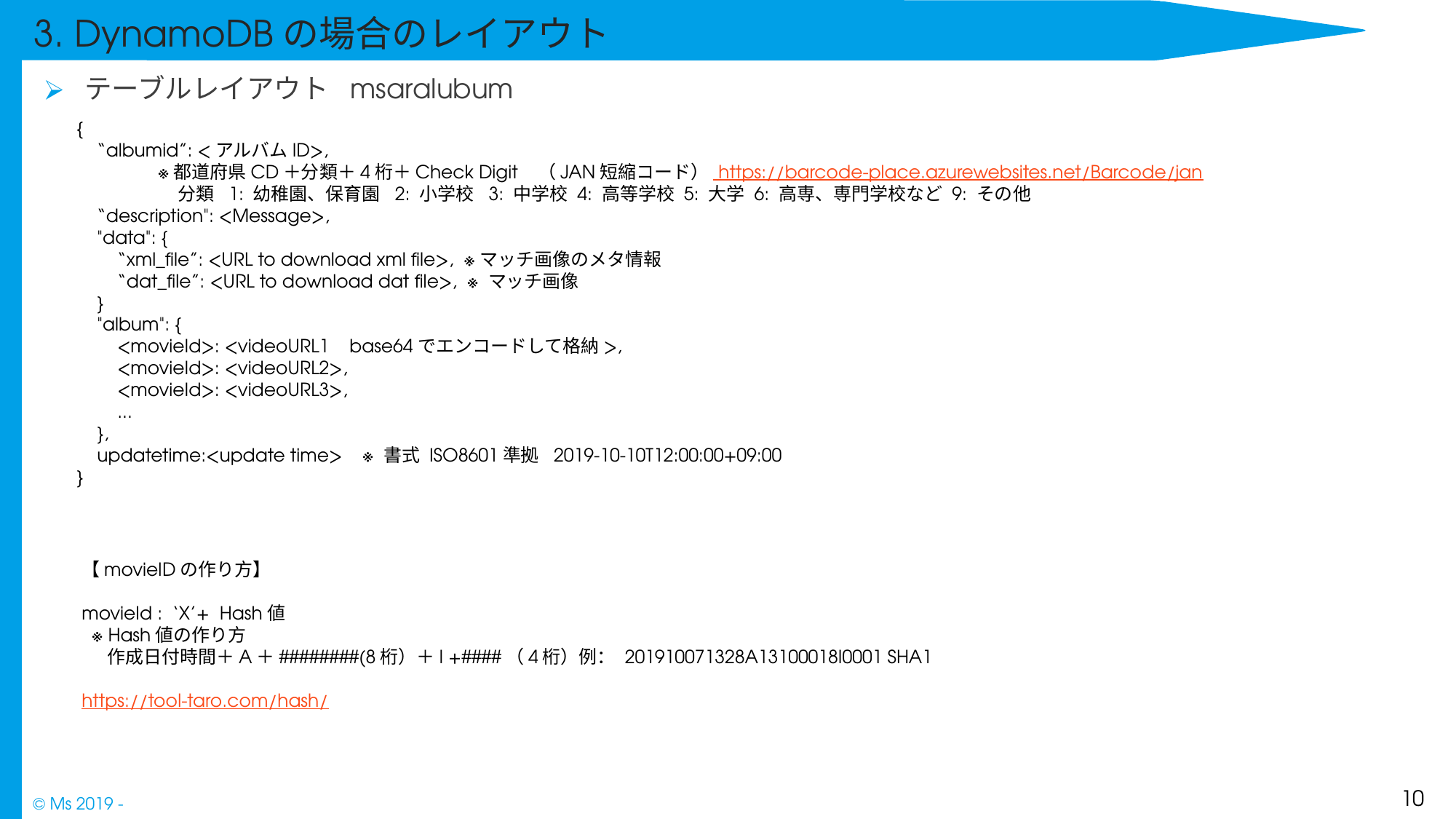

# 3. DynamoDBの場合のレイアウト
テーブルレイアウト  msaralubum
{
    “albumid”: <アルバムID>,
                ※都道府県CD＋分類＋4桁＋Check Digit   （JAN短縮コード） https://barcode-place.azurewebsites.net/Barcode/jan
                   分類  1: 幼稚園、保育園  2: 小学校  3: 中学校 4: 高等学校 5: 大学 6: 高専、専門学校など 9: その他
    “description": <Message>,
    "data": {
        “xml_file”: <URL to download xml file>,  ※マッチ画像のメタ情報
        “dat_file”: <URL to download dat file>,  ※ マッチ画像
    }
    "album": {
        <movieId>: <videoURL1    base64でエンコードして格納>,
        <movieId>: <videoURL2>,
        <movieId>: <videoURL3>,
        ...
    },
    updatetime:<update time>    ※ 書式 ISO8601準拠  2019-10-10T12:00:00+09:00
}
【movieIDの作り方】
movieId :  ‘X’+  Hash値
  ※ Hash値の作り方
     作成日付時間＋A＋########(8桁）＋I +####（4桁）例： 201910071328A13100018I0001 SHA1
https://tool-taro.com/hash/
10